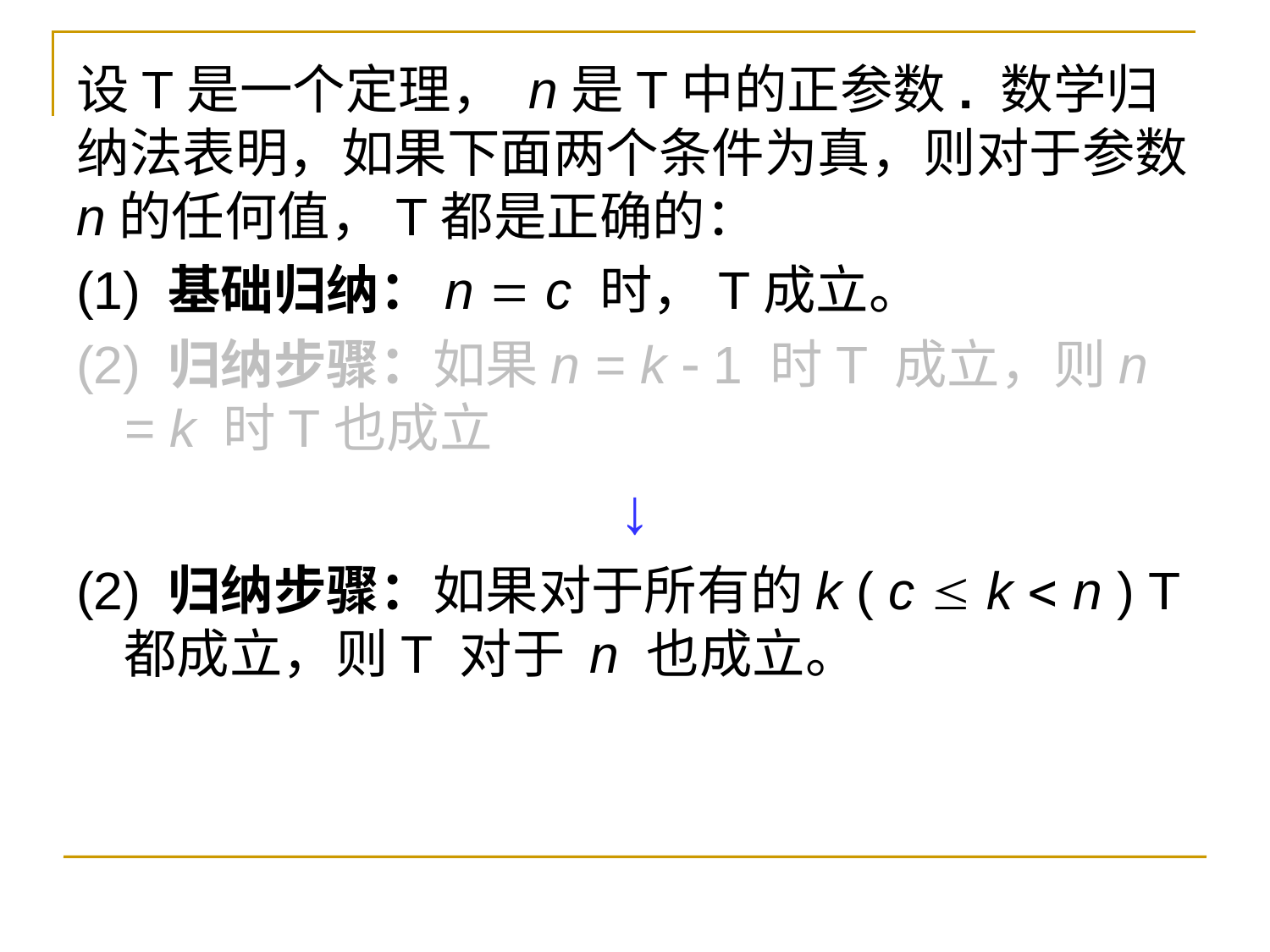

设T是一个定理， n是T中的正参数. 数学归纳法表明，如果下面两个条件为真，则对于参数n的任何值，T都是正确的：
(1) 基础归纳：n = c 时，T成立。
(2) 归纳步骤：如果n = k − 1 时T 成立，则n = k 时T也成立
↓
(2) 归纳步骤：如果对于所有的k ( c ≤ k < n ) T 都成立，则T 对于 n 也成立。